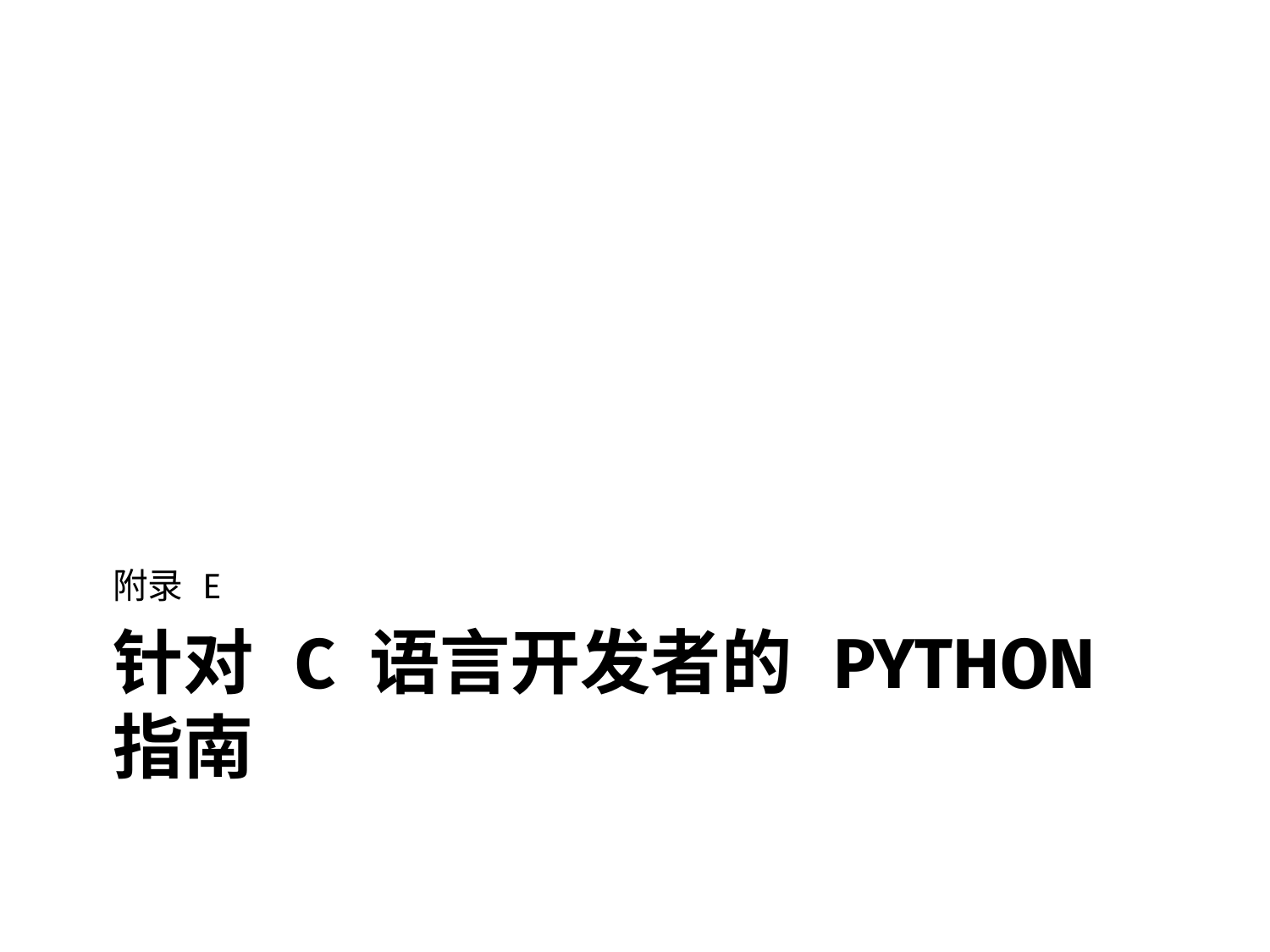

附录 E
针对 C 语言开发者的 Python 指南